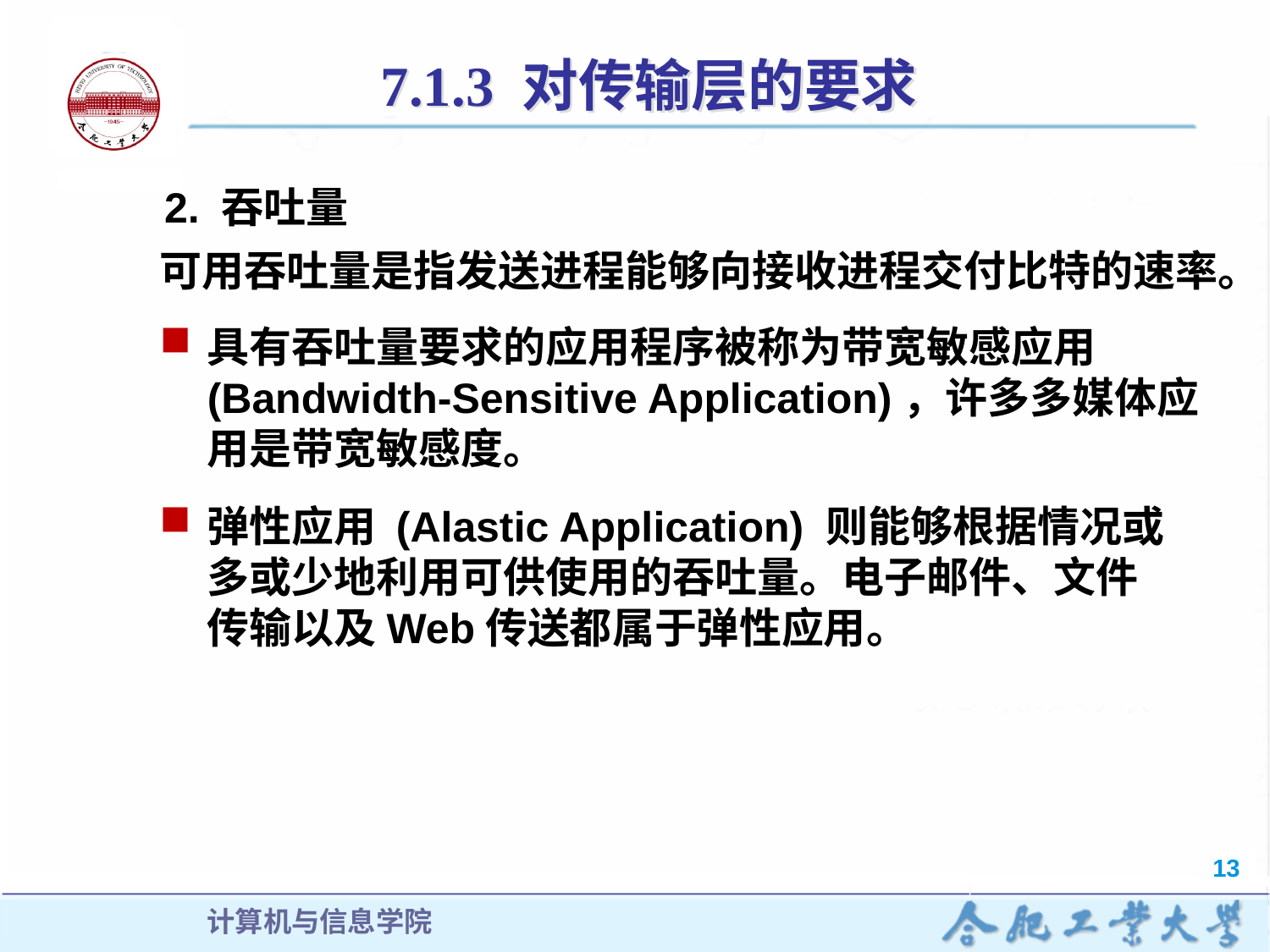

7.1.3 对传输层的要求
2. 吞吐量
可用吞吐量是指发送进程能够向接收进程交付比特的速率。
具有吞吐量要求的应用程序被称为带宽敏感应用 (Bandwidth-Sensitive Application)，许多多媒体应用是带宽敏感度。
弹性应用 (Alastic Application) 则能够根据情况或多或少地利用可供使用的吞吐量。电子邮件、文件传输以及Web传送都属于弹性应用。